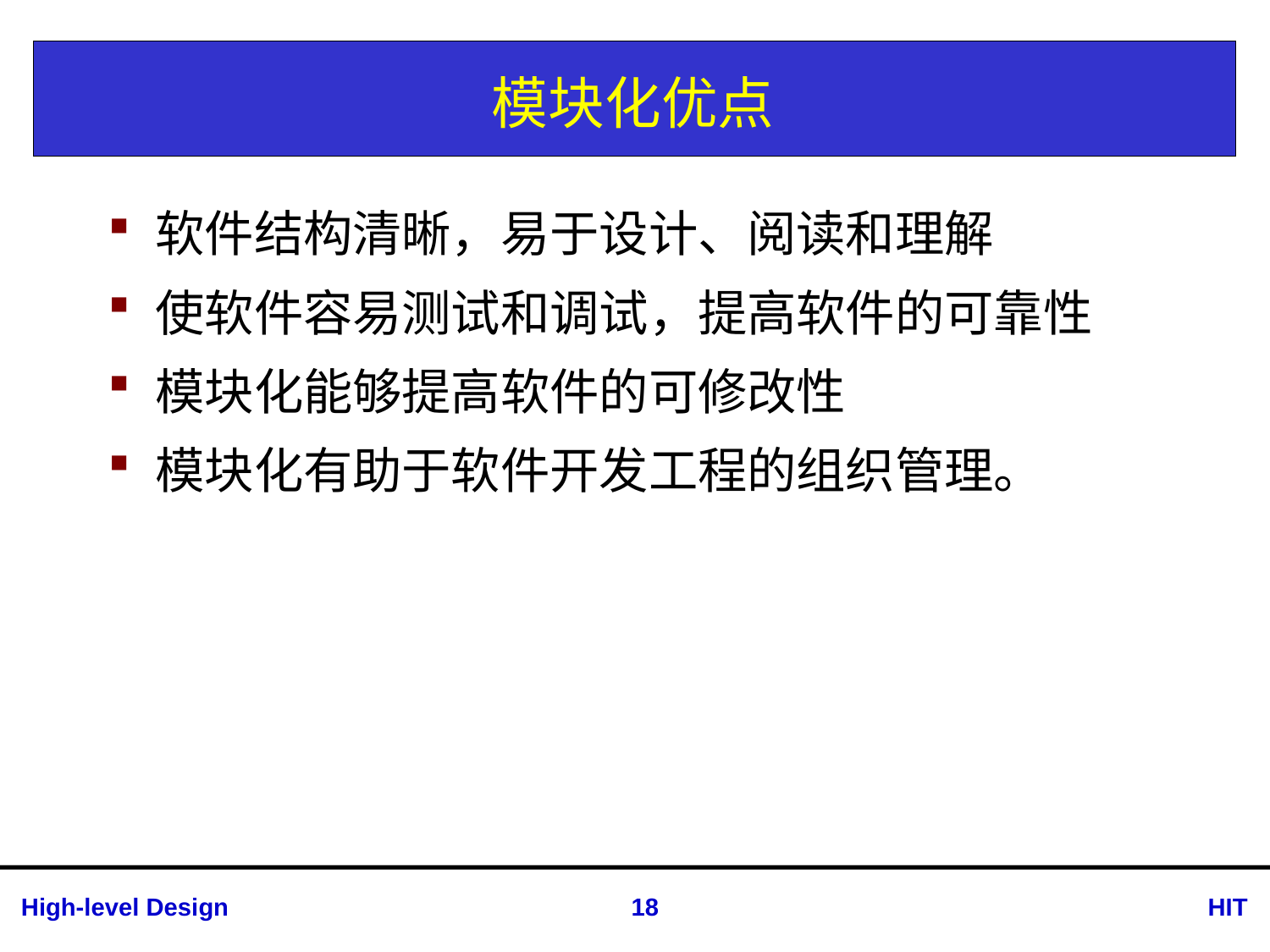

# 模块化优点
软件结构清晰，易于设计、阅读和理解
使软件容易测试和调试，提高软件的可靠性
模块化能够提高软件的可修改性
模块化有助于软件开发工程的组织管理。